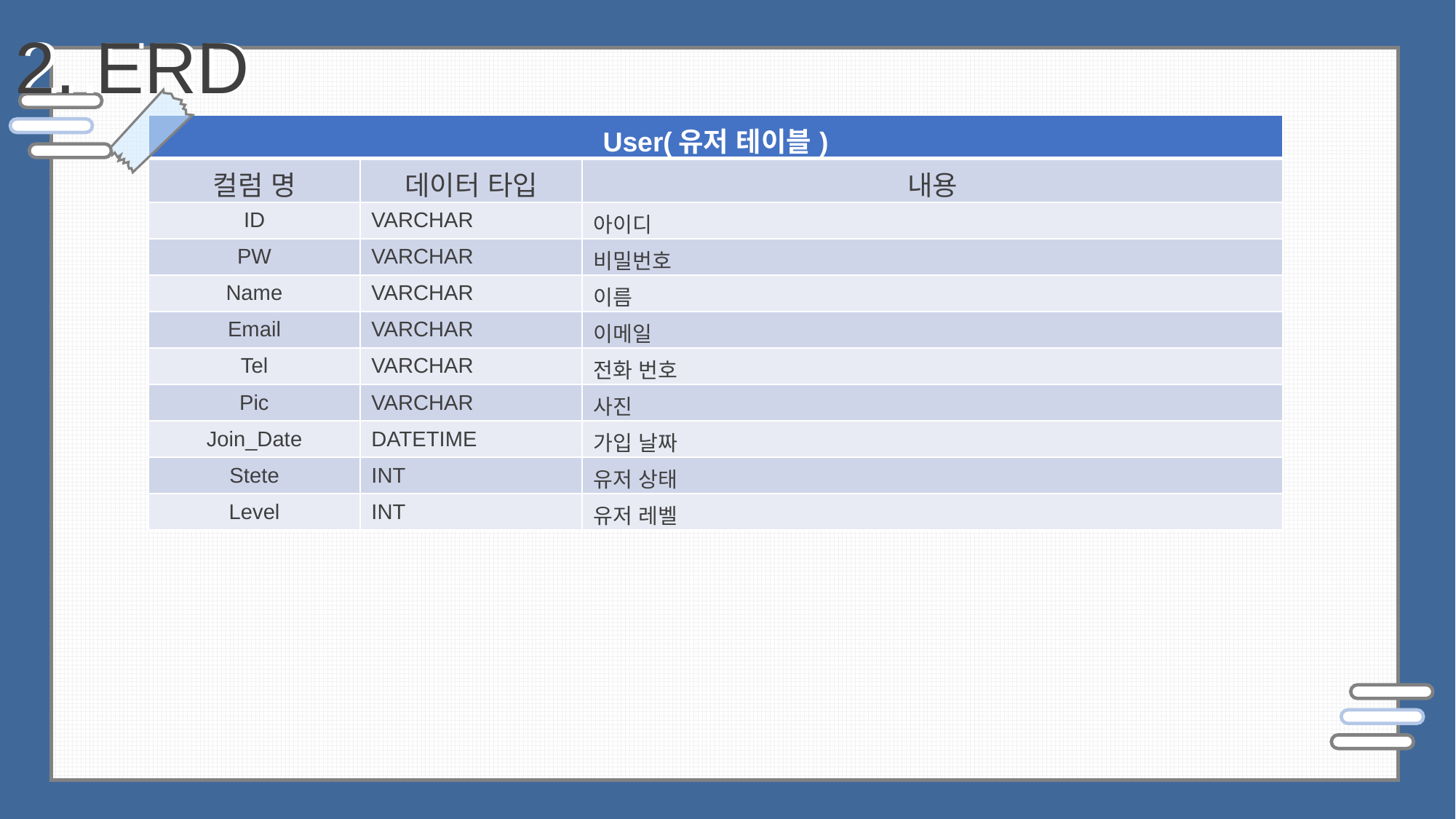

2. ERD
2..ERD

| User(유저 테이블) |  |  |
| --- | --- | --- |
| 컬럼 명 | 데이터 타입 | 내용 |
| ID | VARCHAR | 아이디 |
| PW | VARCHAR | 비밀번호 |
| Name | VARCHAR | 이름 |
| Email | VARCHAR | 이메일 |
| Tel | VARCHAR | 전화 번호 |
| Pic | VARCHAR | 사진 |
| Join\_Date | DATETIME | 가입 날짜 |
| Stete | INT | 유저 상태 |
| Level | INT | 유저 레벨 |